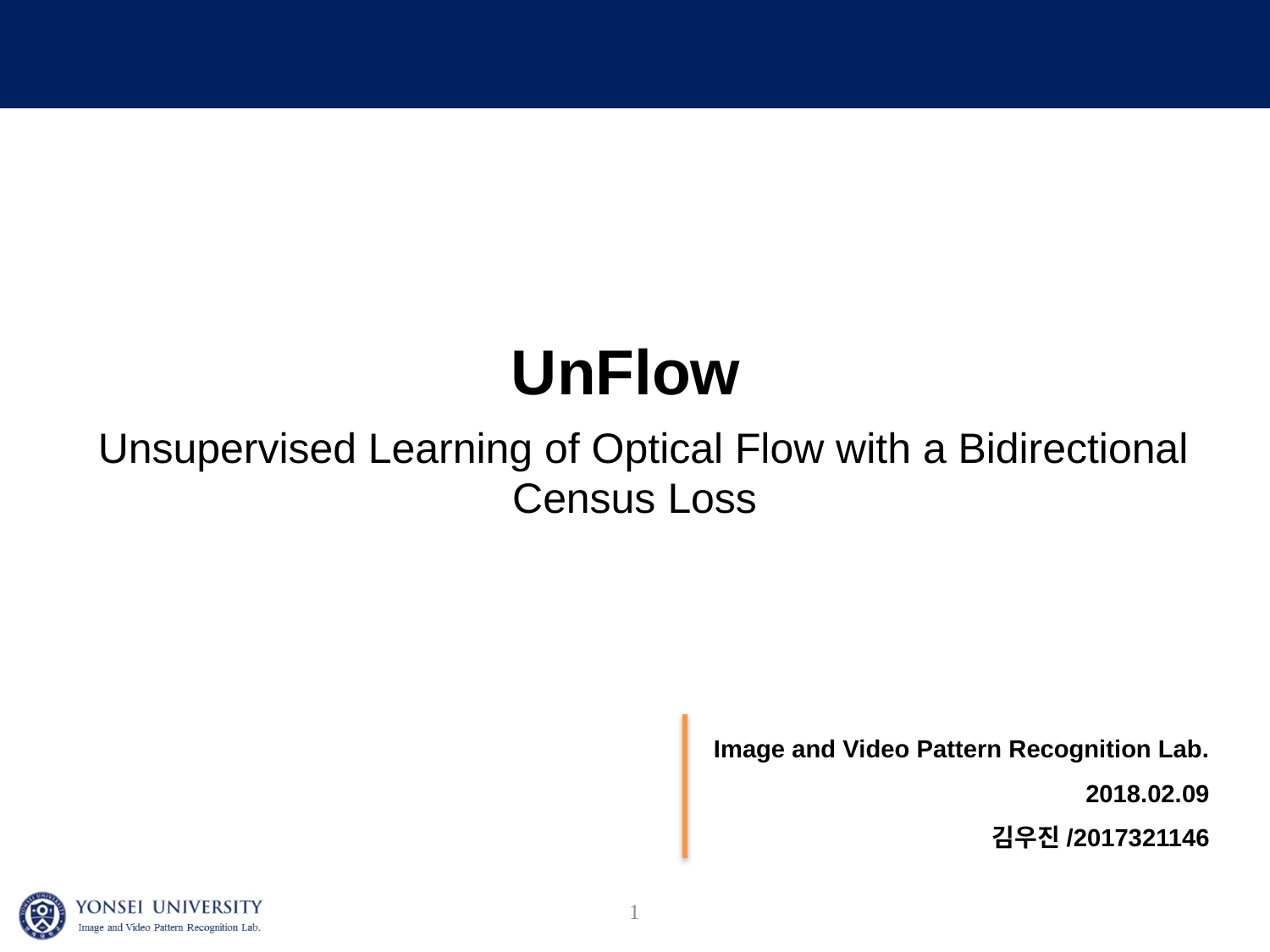

UnFlow
 Unsupervised Learning of Optical Flow with a Bidirectional Census Loss
Image and Video Pattern Recognition Lab.
2018.02.09
김우진/2017321146
1